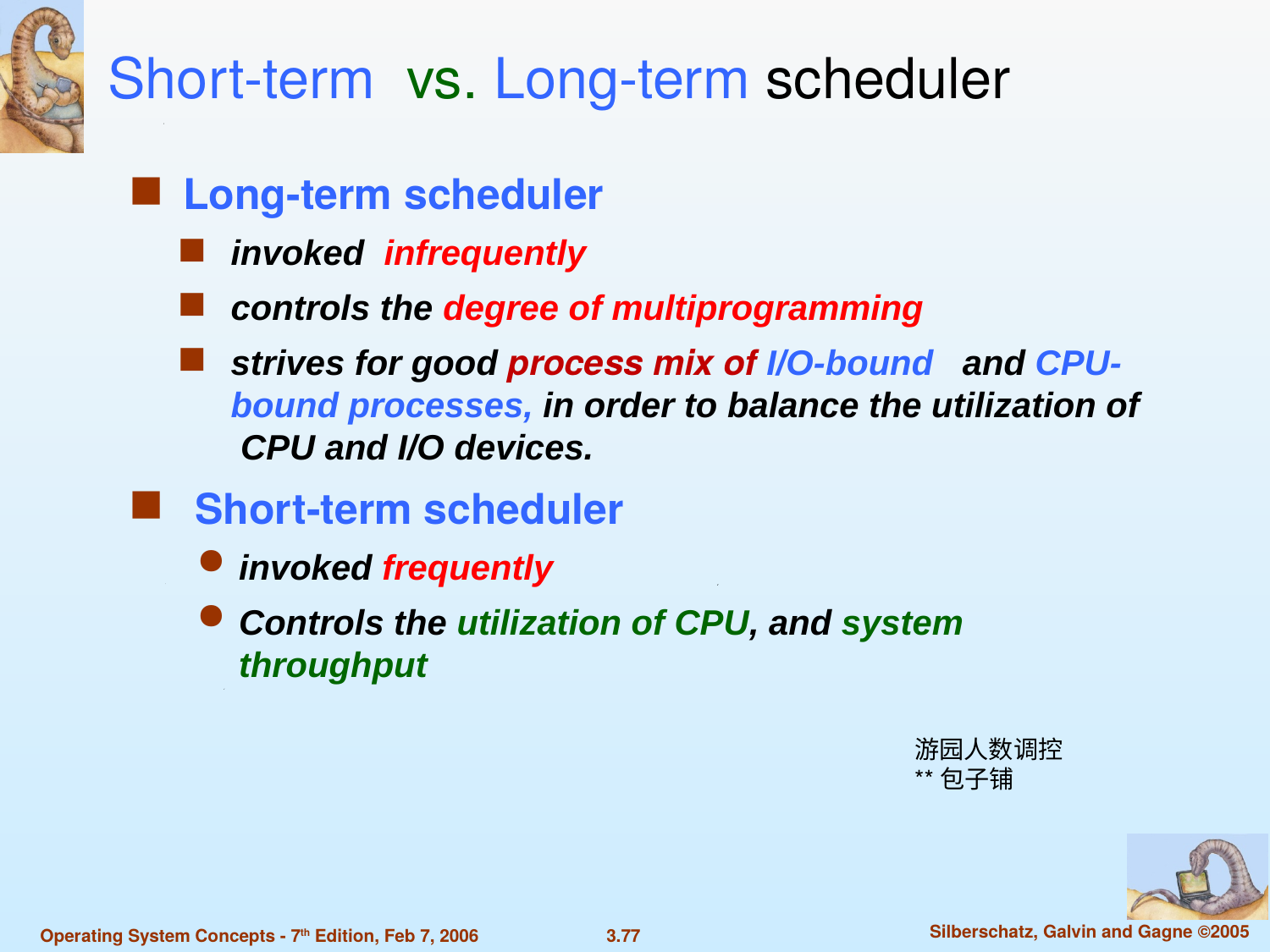

Short-term  vs. Long-term scheduler
Long-term scheduler
invoked  infrequently
controls the degree of multiprogramming
strives for good process mix of I/O-bound   and CPU-bound processes, in order to balance the utilization of  CPU and I/O devices.
 Short-term scheduler
invoked frequently
Controls the utilization of CPU, and system throughput
游园人数调控
**包子铺